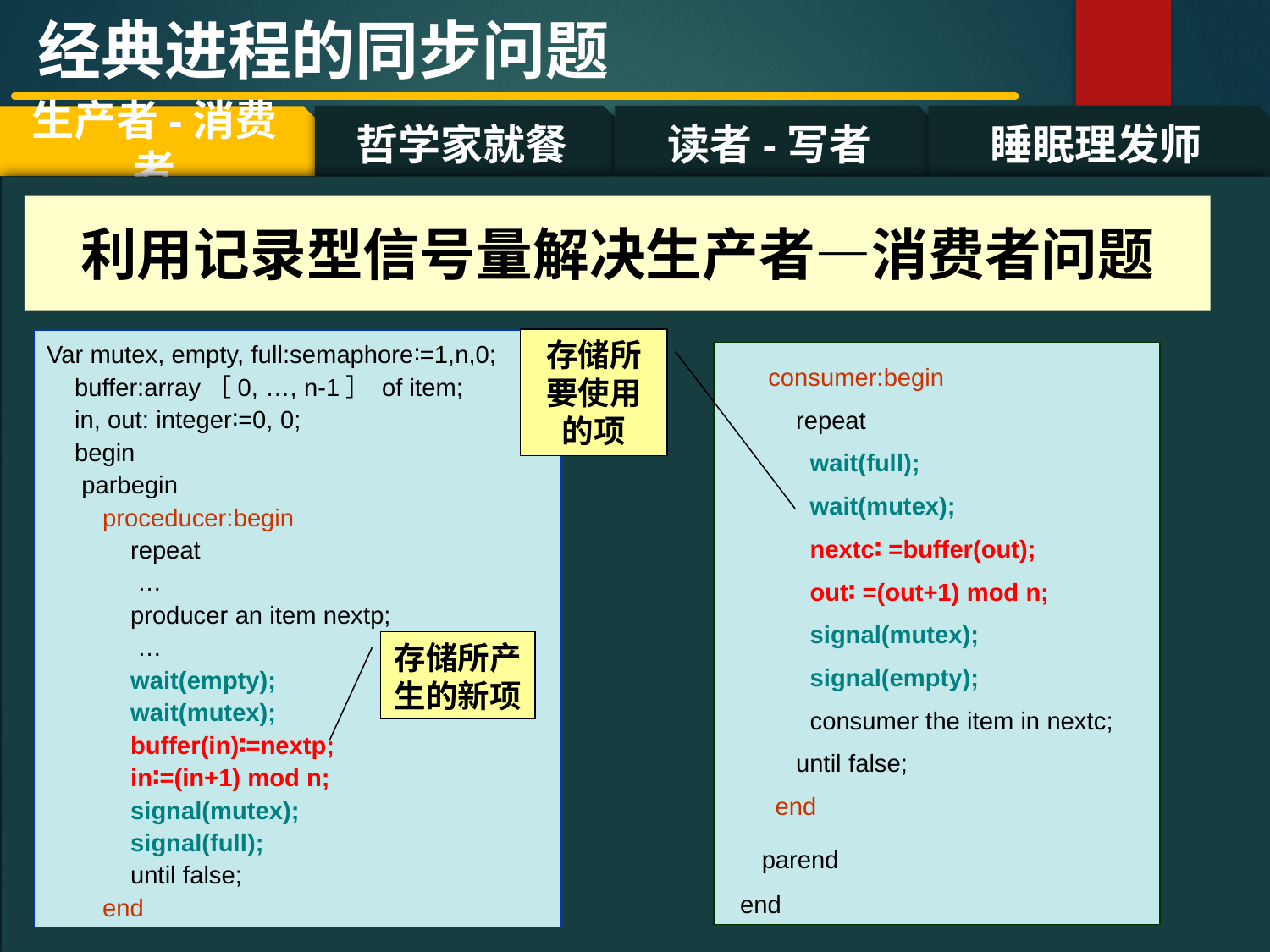

经典进程的同步问题
哲学家就餐
读者-写者
睡眠理发师
生产者-消费者
#
利用记录型信号量解决生产者—消费者问题
存储所要使用的项
Var mutex, empty, full:semaphore∶=1,n,0;
    buffer:array［0, …, n-1］ of item;
    in, out: integer∶=0, 0;
    begin
     parbegin
        proceducer:begin
            repeat
             …
            producer an item nextp;
             …
            wait(empty);
            wait(mutex);
            buffer(in)∶=nextp;
            in∶=(in+1) mod n;
            signal(mutex);
            signal(full);
            until false;
        end
      consumer:begin
          repeat
            wait(full);
            wait(mutex);
            nextc∶ =buffer(out);
            out∶ =(out+1) mod n;
            signal(mutex);
            signal(empty);
            consumer the item in nextc;
          until false;
       end
    parend
  end
存储所产生的新项